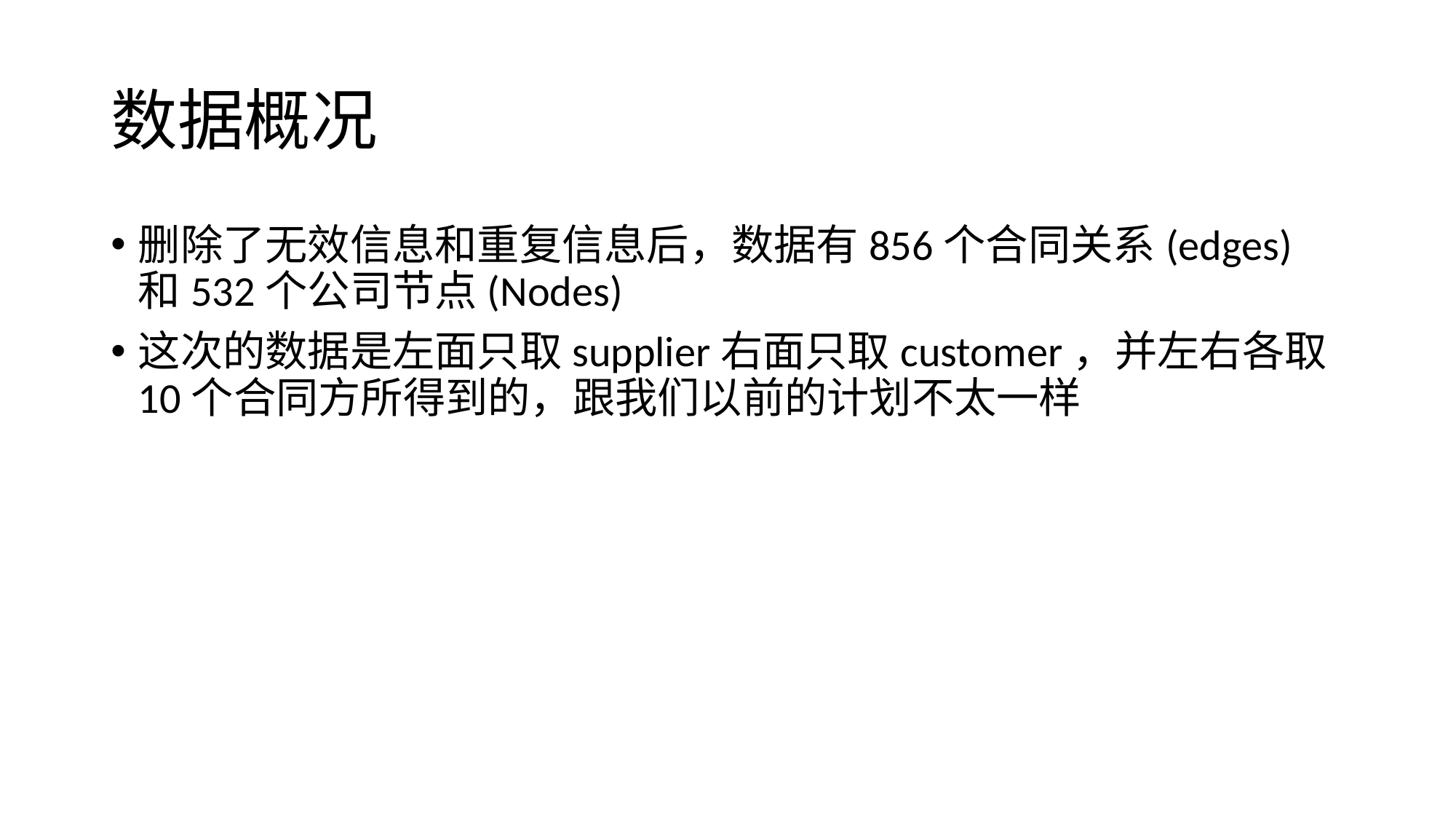

# 数据概况
删除了无效信息和重复信息后，数据有856个合同关系(edges)和532个公司节点(Nodes)
这次的数据是左面只取supplier右面只取customer，并左右各取10个合同方所得到的，跟我们以前的计划不太一样